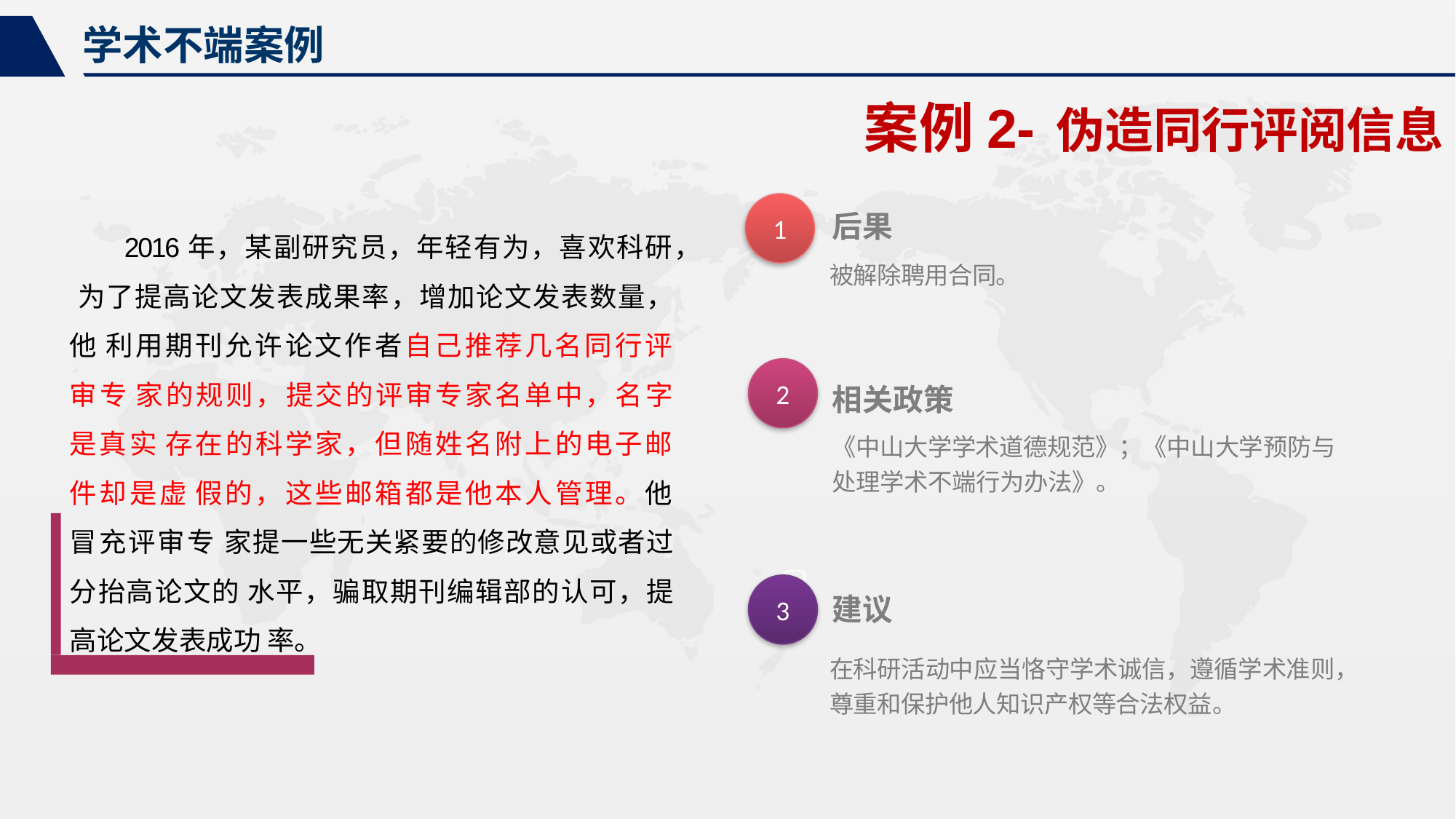

学术不端案例

案例2-伪造同行评阅信息
1
后果

被解除聘用合同。
2016年，某副研究员，年轻有为，喜欢科研， 为了提高论文发表成果率，增加论文发表数量，他 利用期刊允许论文作者自己推荐几名同行评审专 家的规则，提交的评审专家名单中，名字是真实 存在的科学家，但随姓名附上的电子邮件却是虚 假的，这些邮箱都是他本人管理。他冒充评审专 家提一些无关紧要的修改意见或者过分抬高论文的 水平，骗取期刊编辑部的认可，提高论文发表成功 率。

2
相关政策

《中山大学学术道德规范》；《中山大学预防与 处理学术不端行为办法》。

3
建议
在科研活动中应当恪守学术诚信，遵循学术准则，

尊重和保护他人知识产权等合法权益。